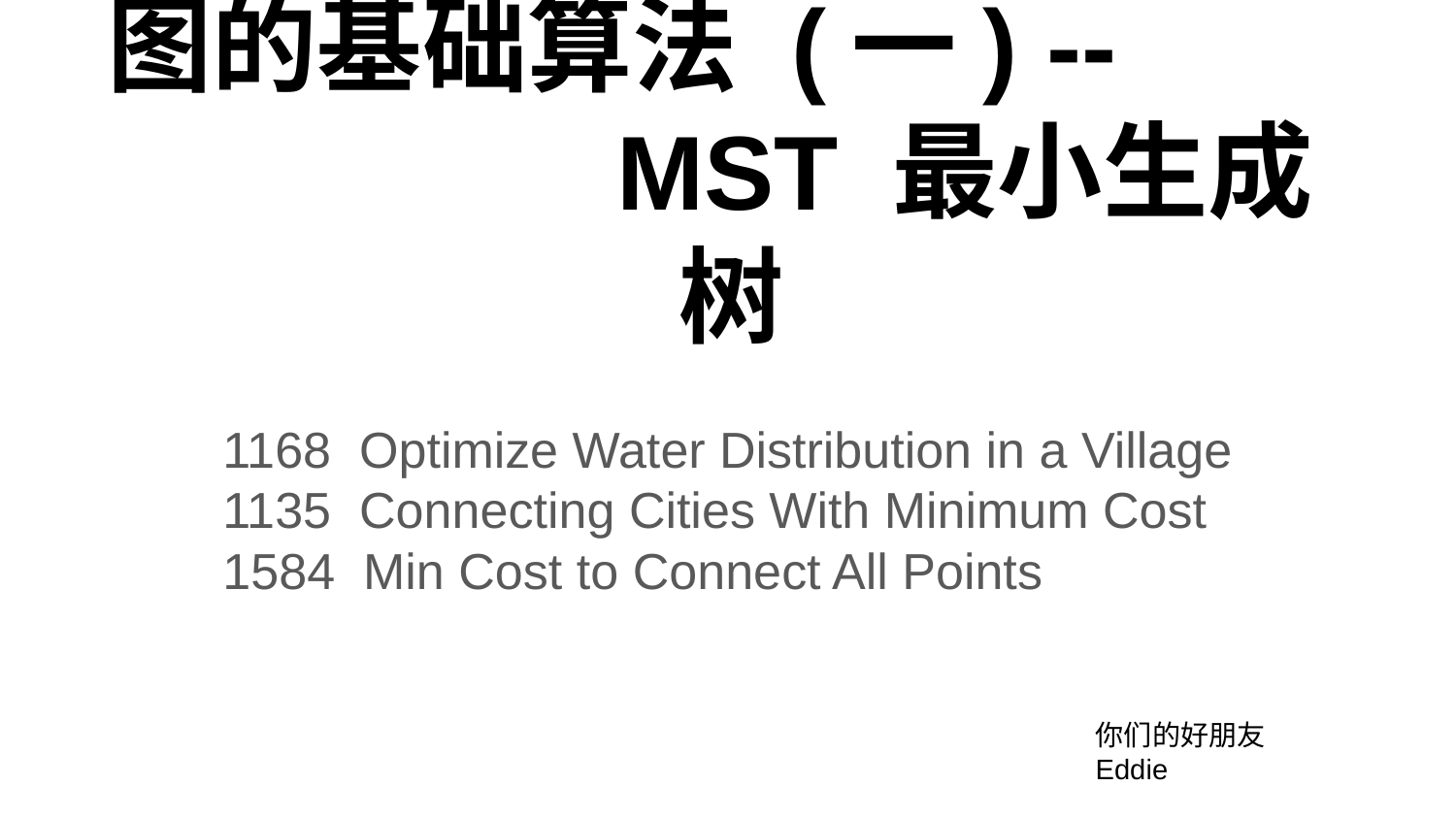

# 图的基础算法 (一) --
                MST 最小生成树
1168  Optimize Water Distribution in a Village
1135  Connecting Cities With Minimum Cost
1584  Min Cost to Connect All Points
你们的好朋友Eddie